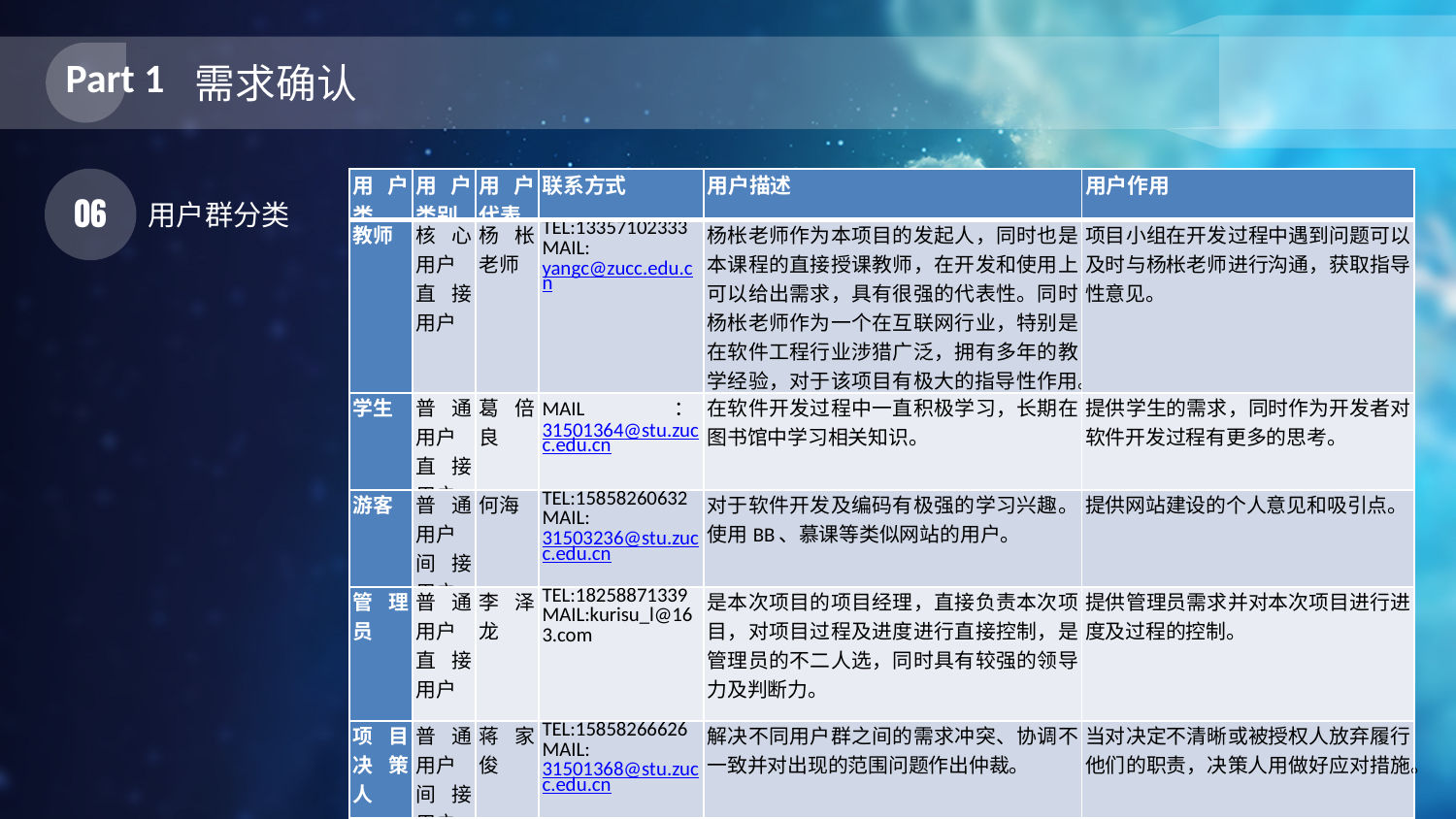

Part 1
需求确认
06
用户群分类
| 用户类 | 用户类别 | 用户代表 | 联系方式 | 用户描述 | 用户作用 |
| --- | --- | --- | --- | --- | --- |
| 教师 | 核心用户 直接用户 | 杨枨老师 | TEL:13357102333 MAIL:yangc@zucc.edu.cn | 杨枨老师作为本项目的发起人，同时也是本课程的直接授课教师，在开发和使用上可以给出需求，具有很强的代表性。同时杨枨老师作为一个在互联网行业，特别是在软件工程行业涉猎广泛，拥有多年的教学经验，对于该项目有极大的指导性作用。 | 项目小组在开发过程中遇到问题可以及时与杨枨老师进行沟通，获取指导性意见。 |
| 学生 | 普通用户 直接用户 | 葛倍良 | MAIL：31501364@stu.zucc.edu.cn | 在软件开发过程中一直积极学习，长期在图书馆中学习相关知识。 | 提供学生的需求，同时作为开发者对软件开发过程有更多的思考。 |
| 游客 | 普通用户 间接用户 | 何海 | TEL:15858260632 MAIL:31503236@stu.zucc.edu.cn | 对于软件开发及编码有极强的学习兴趣。使用BB、慕课等类似网站的用户。 | 提供网站建设的个人意见和吸引点。 |
| 管理员 | 普通用户 直接用户 | 李泽龙 | TEL:18258871339 MAIL:kurisu\_l@163.com | 是本次项目的项目经理，直接负责本次项目，对项目过程及进度进行直接控制，是管理员的不二人选，同时具有较强的领导力及判断力。 | 提供管理员需求并对本次项目进行进度及过程的控制。 |
| 项目决策人 | 普通用户 间接用户 | 蒋家俊 | TEL:15858266626 MAIL:31501368@stu.zucc.edu.cn | 解决不同用户群之间的需求冲突、协调不一致并对出现的范围问题作出仲裁。 | 当对决定不清晰或被授权人放弃履行他们的职责，决策人用做好应对措施。 |